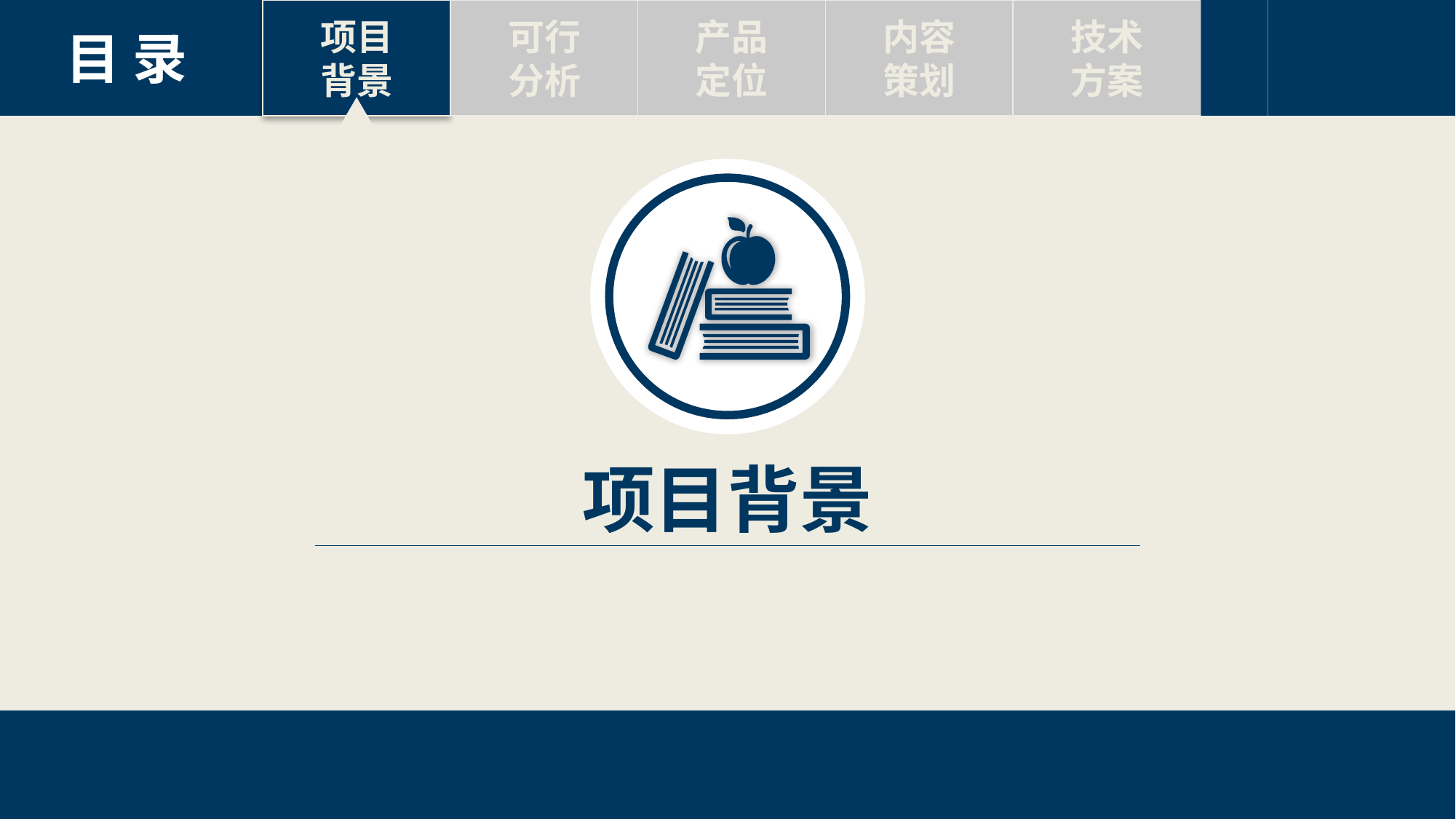

项目
背景
可行
分析
产品
定位
内容
策划
技术
方案

目 录

项目背景

3